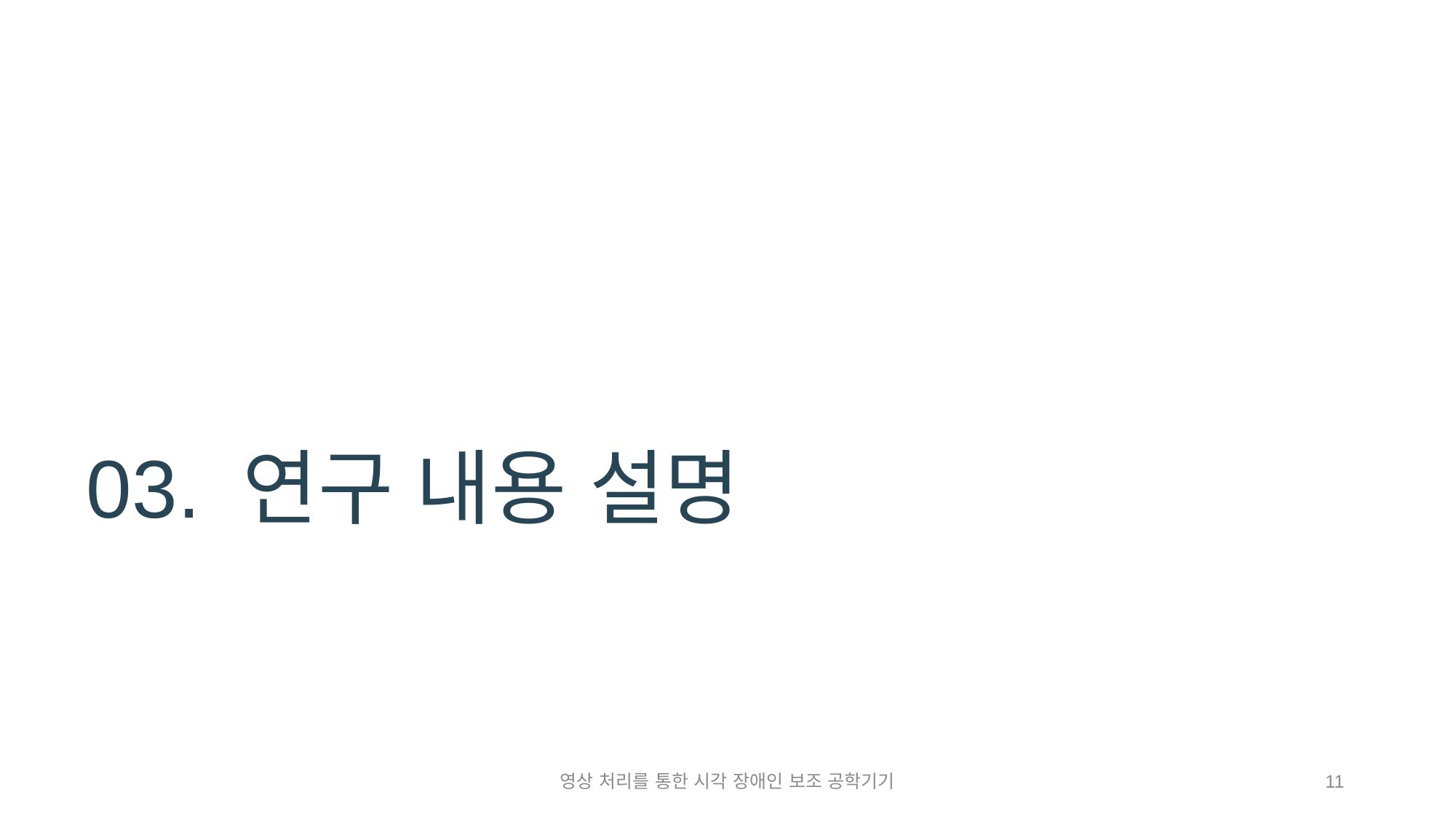

# 03. 연구 내용 설명
영상 처리를 통한 시각 장애인 보조 공학기기
11